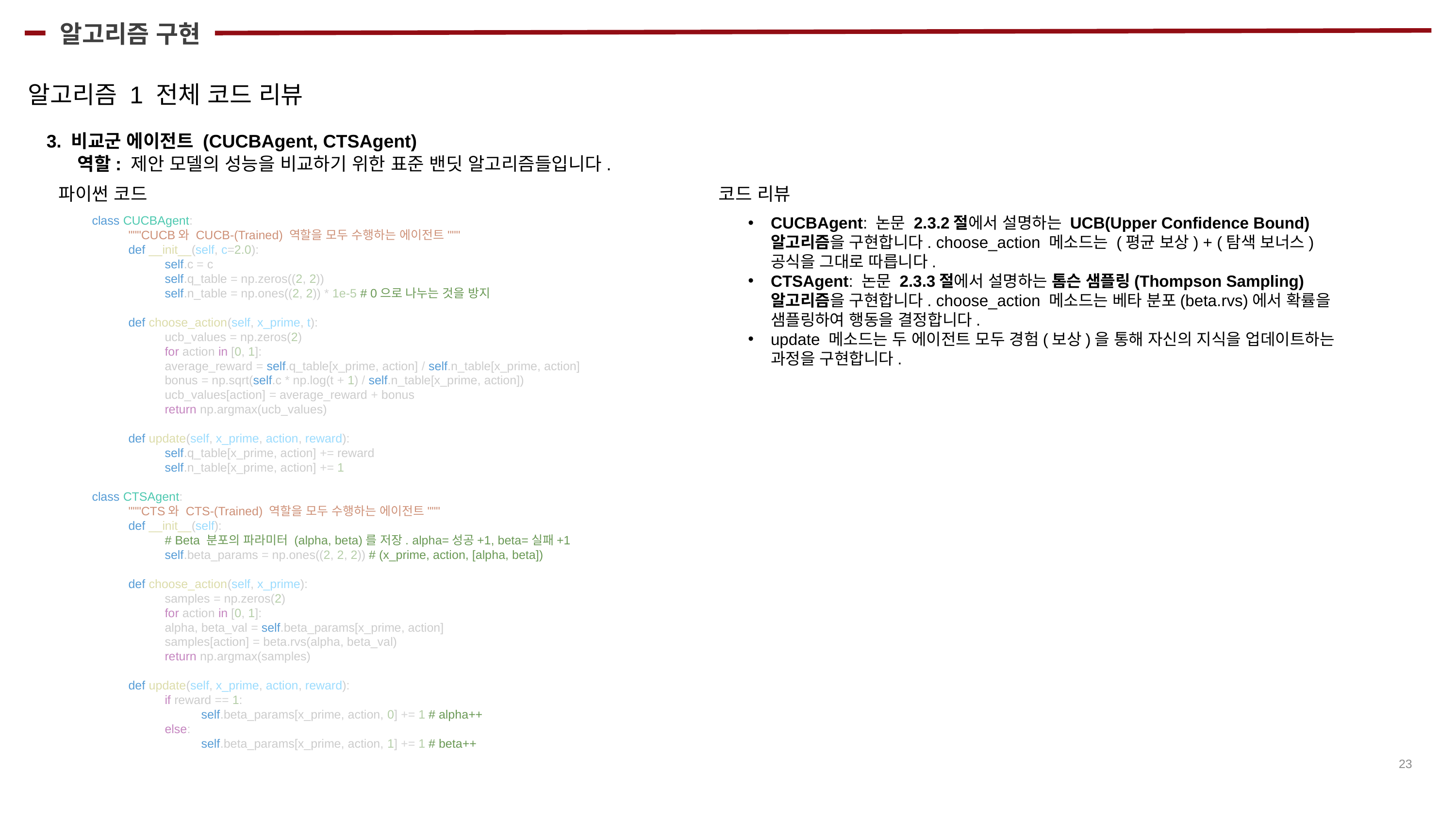

알고리즘 구현
알고리즘 1 전체 코드 리뷰
3. 비교군 에이전트 (CUCBAgent, CTSAgent)
역할: 제안 모델의 성능을 비교하기 위한 표준 밴딧 알고리즘들입니다.
코드 리뷰
파이썬 코드
class CUCBAgent:
"""CUCB와 CUCB-(Trained) 역할을 모두 수행하는 에이전트"""
def __init__(self, c=2.0):
self.c = c
self.q_table = np.zeros((2, 2))
self.n_table = np.ones((2, 2)) * 1e-5 # 0으로 나누는 것을 방지
def choose_action(self, x_prime, t):
ucb_values = np.zeros(2)
for action in [0, 1]:
average_reward = self.q_table[x_prime, action] / self.n_table[x_prime, action]
bonus = np.sqrt(self.c * np.log(t + 1) / self.n_table[x_prime, action])
ucb_values[action] = average_reward + bonus
return np.argmax(ucb_values)
def update(self, x_prime, action, reward):
self.q_table[x_prime, action] += reward
self.n_table[x_prime, action] += 1
class CTSAgent:
"""CTS와 CTS-(Trained) 역할을 모두 수행하는 에이전트"""
def __init__(self):
# Beta 분포의 파라미터 (alpha, beta)를 저장. alpha=성공+1, beta=실패+1
self.beta_params = np.ones((2, 2, 2)) # (x_prime, action, [alpha, beta])
def choose_action(self, x_prime):
samples = np.zeros(2)
for action in [0, 1]:
alpha, beta_val = self.beta_params[x_prime, action]
samples[action] = beta.rvs(alpha, beta_val)
return np.argmax(samples)
def update(self, x_prime, action, reward):
if reward == 1:
self.beta_params[x_prime, action, 0] += 1 # alpha++
else:
self.beta_params[x_prime, action, 1] += 1 # beta++
CUCBAgent: 논문 2.3.2절에서 설명하는 UCB(Upper Confidence Bound) 알고리즘을 구현합니다. choose_action 메소드는 (평균 보상) + (탐색 보너스) 공식을 그대로 따릅니다.
CTSAgent: 논문 2.3.3절에서 설명하는 톰슨 샘플링(Thompson Sampling) 알고리즘을 구현합니다. choose_action 메소드는 베타 분포(beta.rvs)에서 확률을 샘플링하여 행동을 결정합니다.
update 메소드는 두 에이전트 모두 경험(보상)을 통해 자신의 지식을 업데이트하는 과정을 구현합니다.
23